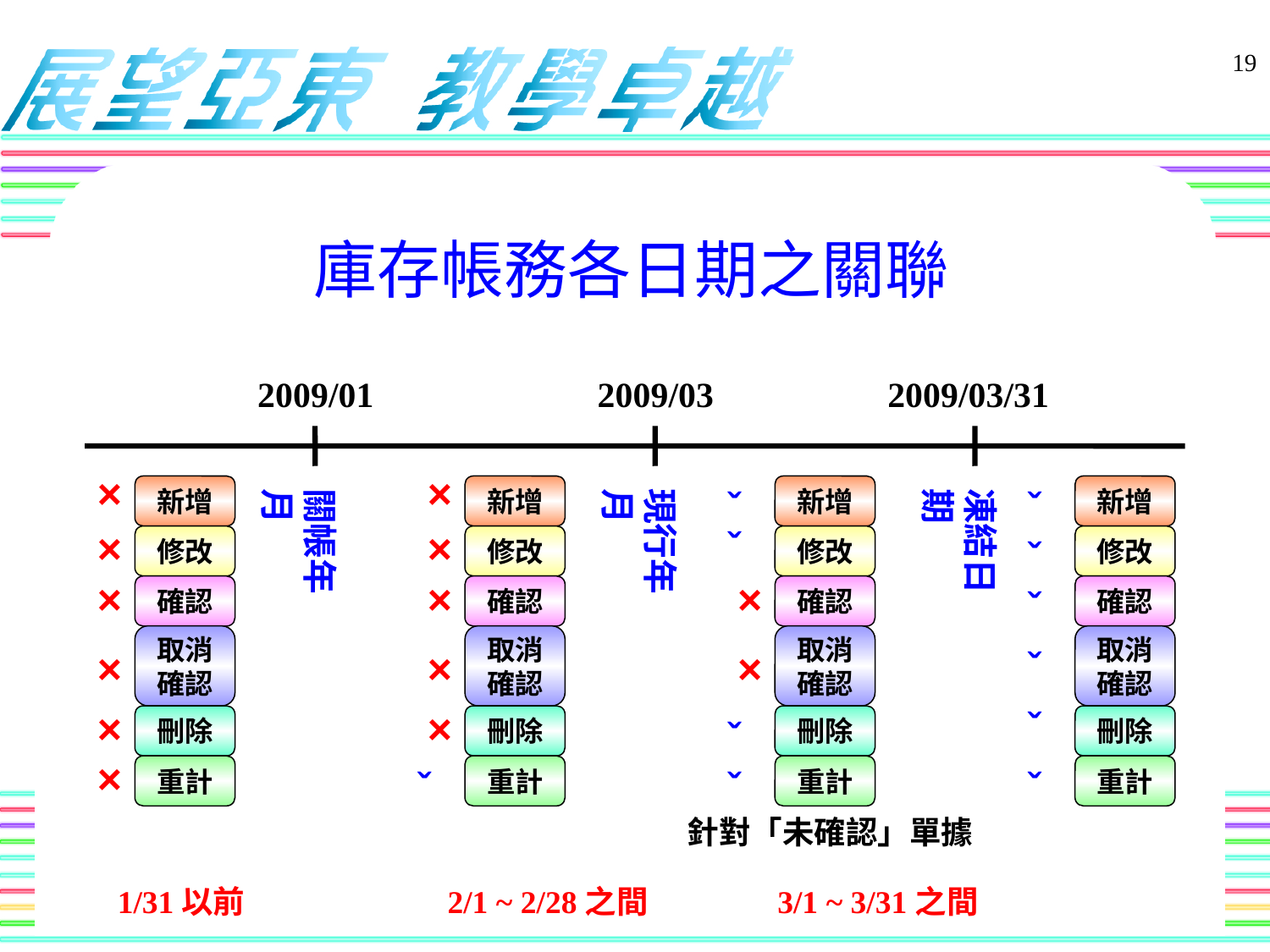

庫存帳務各日期之關聯
19

2009/01
2009/03
2009/03/31

×
×
新增
關帳年月
新增
現行年月
ˇ
新增
凍結日期
ˇ
新增
×
×
ˇ
修改
修改
修改
ˇ
修改
×
×
×
確認
確認
確認
ˇ
確認
取消
確認
取消
確認
取消
確認
取消
確認
×
×
×
ˇ
×
×
ˇ
刪除
刪除
ˇ
刪除
刪除
×
重計
ˇ
重計
ˇ
重計
ˇ
重計
針對「未確認」單據
1/31以前
2/1 ~ 2/28之間
3/1 ~ 3/31之間